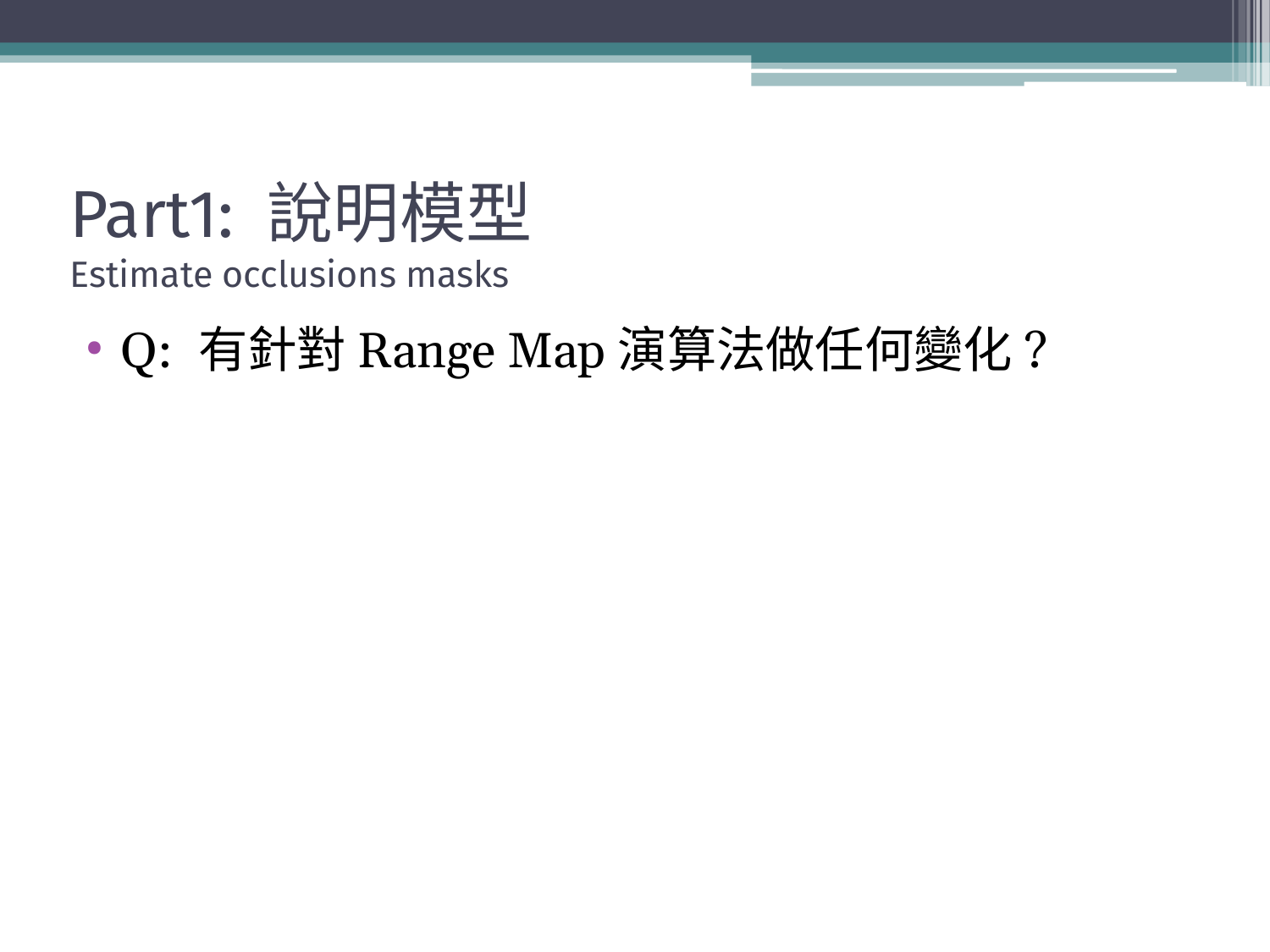

10
# Part1: 說明模型 Estimate occlusions masks
Q: 有針對Range Map演算法做任何變化?